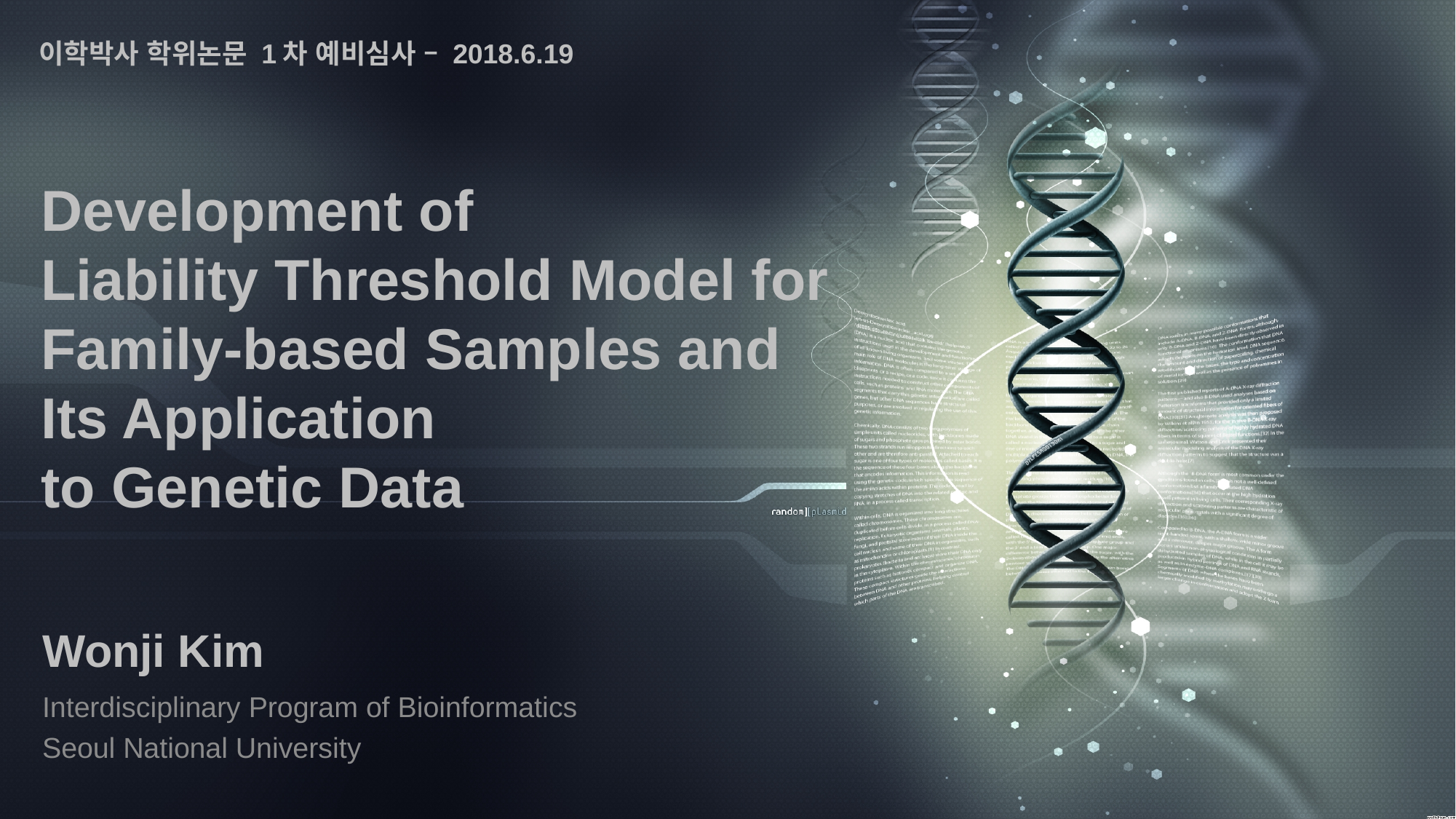

이학박사 학위논문 1차 예비심사 – 2018.6.19
# Development of Liability Threshold Model for Family-based Samples and Its Application to Genetic Data
Wonji Kim
Interdisciplinary Program of Bioinformatics
Seoul National University